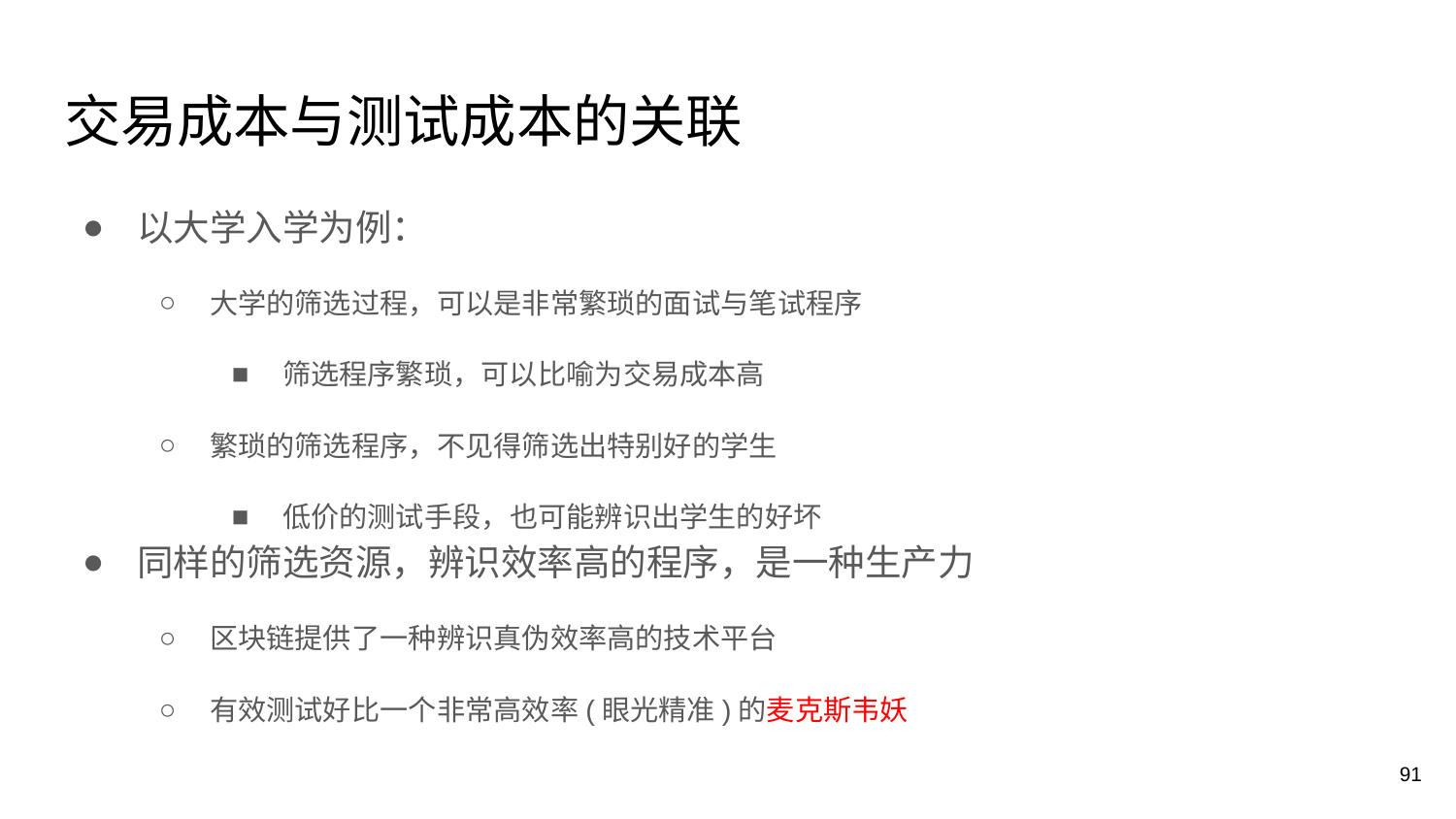

# 交易成本与测试成本的关联
以大学入学为例：
大学的筛选过程，可以是非常繁琐的面试与笔试程序
筛选程序繁琐，可以比喻为交易成本高
繁琐的筛选程序，不见得筛选出特别好的学生
低价的测试手段，也可能辨识出学生的好坏
同样的筛选资源，辨识效率高的程序，是一种生产力
区块链提供了一种辨识真伪效率高的技术平台
有效测试好比一个非常高效率(眼光精准)的麦克斯韦妖
91